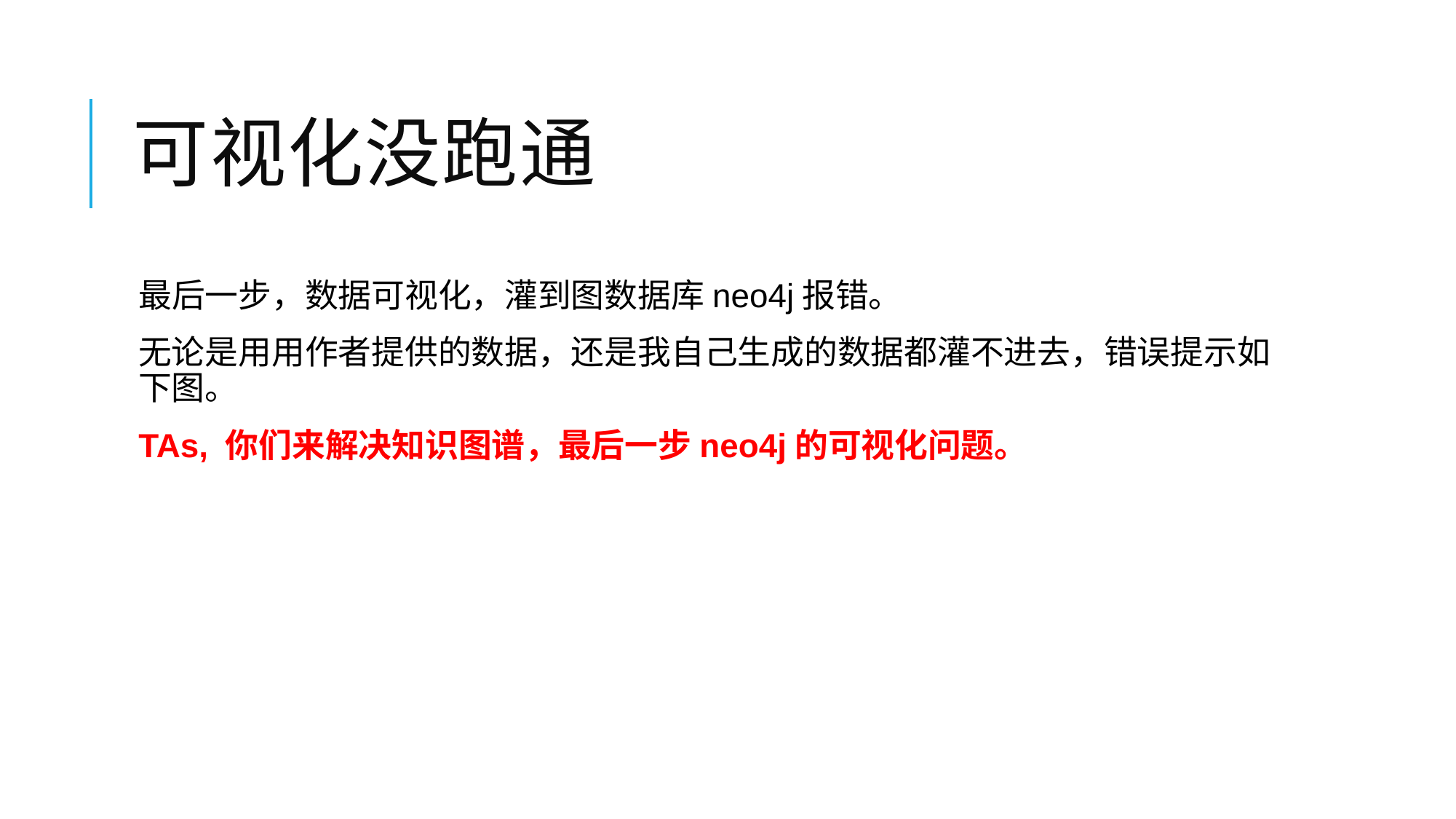

# 可视化没跑通
最后一步，数据可视化，灌到图数据库neo4j报错。
无论是用用作者提供的数据，还是我自己生成的数据都灌不进去，错误提示如下图。
TAs, 你们来解决知识图谱，最后一步neo4j的可视化问题。